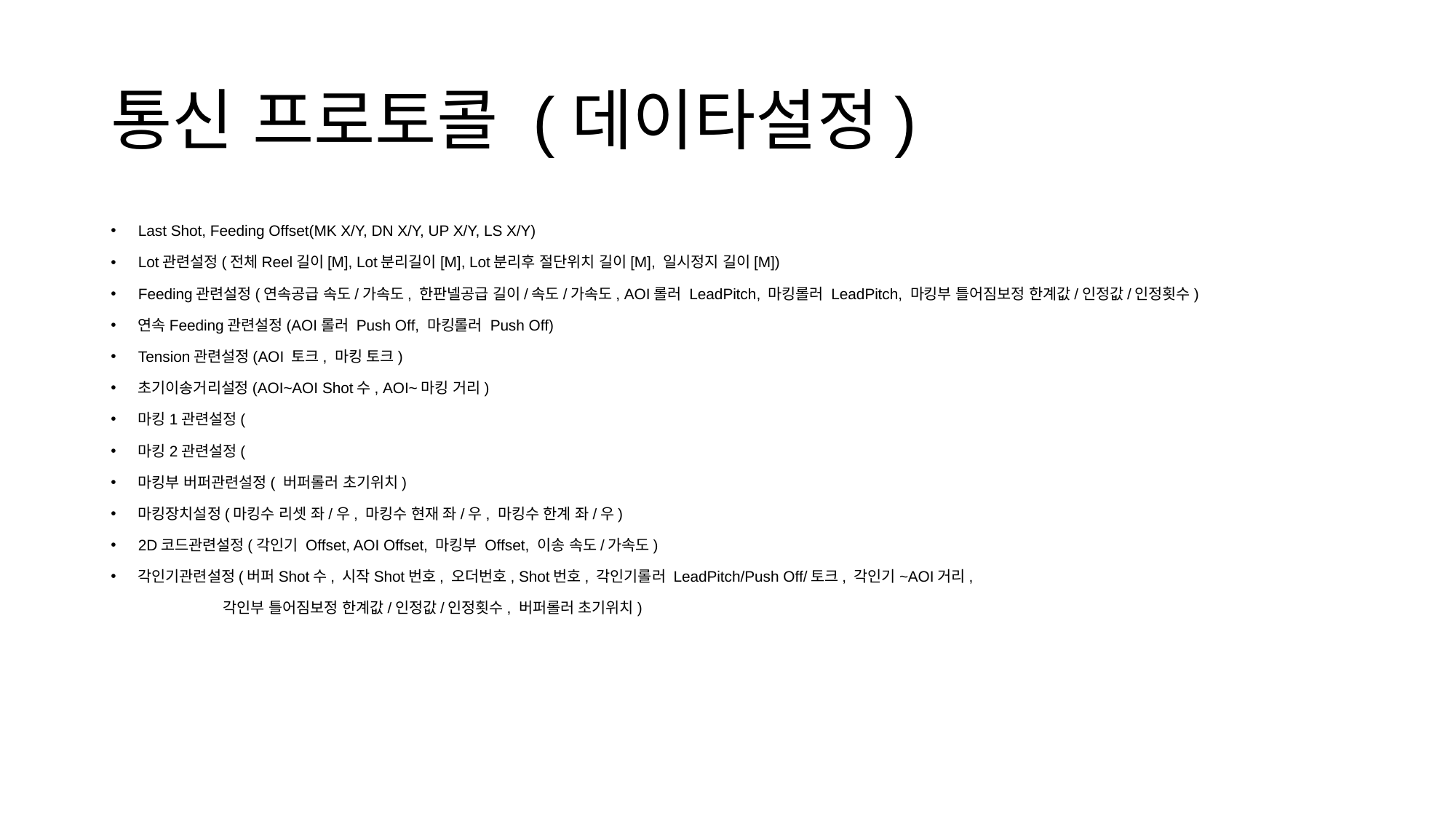

# 통신 프로토콜 (데이타설정)
Last Shot, Feeding Offset(MK X/Y, DN X/Y, UP X/Y, LS X/Y)
Lot관련설정(전체Reel길이[M], Lot분리길이[M], Lot분리후 절단위치 길이[M], 일시정지 길이[M])
Feeding관련설정(연속공급 속도/가속도, 한판넬공급 길이/속도/가속도, AOI롤러 LeadPitch, 마킹롤러 LeadPitch, 마킹부 틀어짐보정 한계값/인정값/인정횟수)
연속Feeding관련설정(AOI롤러 Push Off, 마킹롤러 Push Off)
Tension관련설정(AOI 토크, 마킹 토크)
초기이송거리설정(AOI~AOI Shot수, AOI~마킹 거리)
마킹1관련설정(
마킹2관련설정(
마킹부 버퍼관련설정( 버퍼롤러 초기위치)
마킹장치설정(마킹수 리셋 좌/우, 마킹수 현재 좌/우, 마킹수 한계 좌/우)
2D코드관련설정(각인기 Offset, AOI Offset, 마킹부 Offset, 이송 속도/가속도)
각인기관련설정(버퍼Shot수, 시작Shot번호, 오더번호, Shot번호, 각인기롤러 LeadPitch/Push Off/토크, 각인기~AOI거리,
                          각인부 틀어짐보정 한계값/인정값/인정횟수, 버퍼롤러 초기위치)